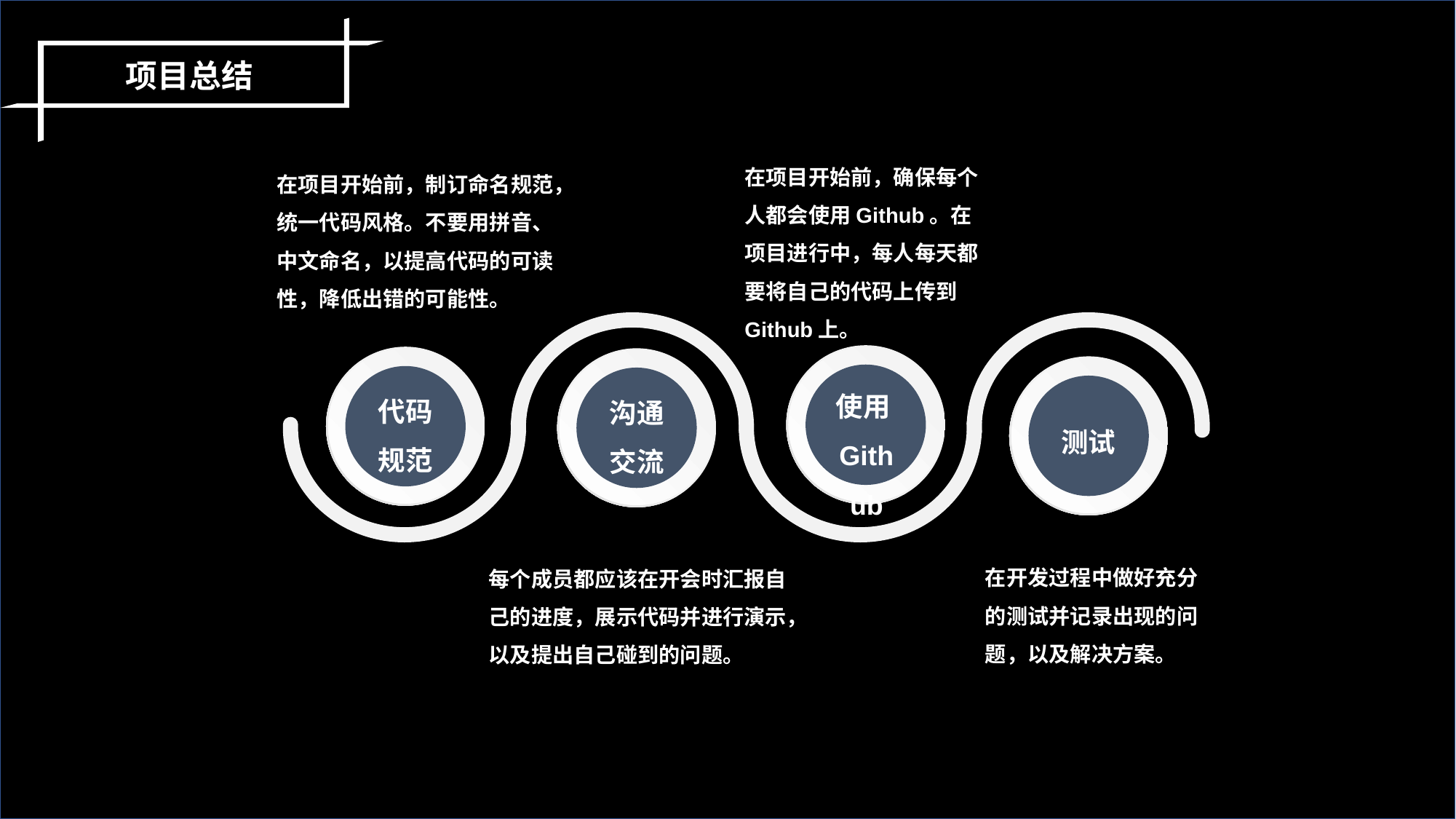

项目总结
在项目开始前，确保每个人都会使用Github。在项目进行中，每人每天都要将自己的代码上传到Github上。
在项目开始前，制订命名规范，统一代码风格。不要用拼音、中文命名，以提高代码的可读性，降低出错的可能性。

使用Github

代码规范

沟通交流

测试
在开发过程中做好充分的测试并记录出现的问题，以及解决方案。
每个成员都应该在开会时汇报自己的进度，展示代码并进行演示，以及提出自己碰到的问题。